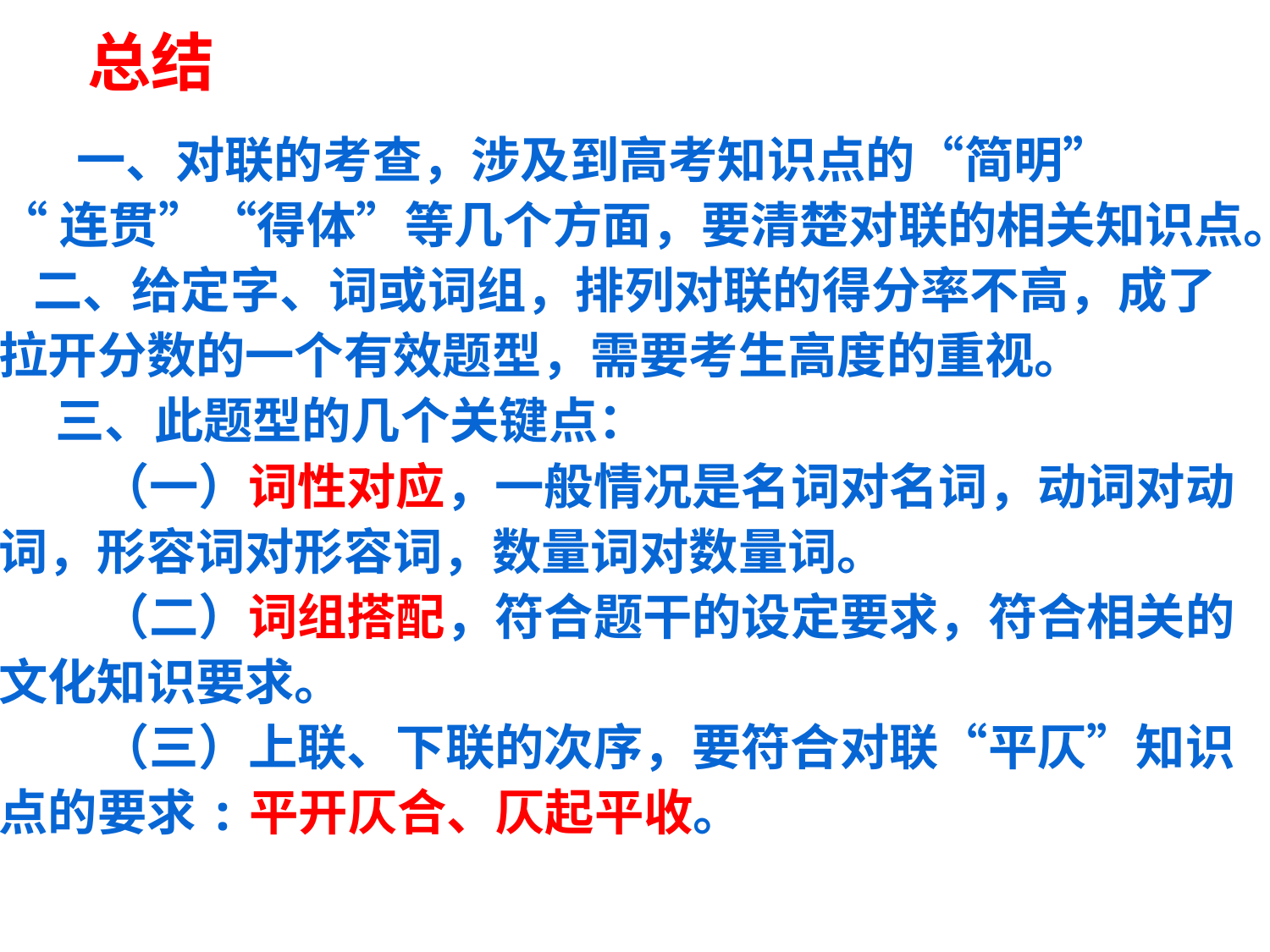

总结
      一、对联的考查，涉及到高考知识点的“简明”
“连贯”“得体”等几个方面，要清楚对联的相关知识点。
  二、给定字、词或词组，排列对联的得分率不高，成了拉开分数的一个有效题型，需要考生高度的重视。
    三、此题型的几个关键点：
        （一）词性对应，一般情况是名词对名词，动词对动词，形容词对形容词，数量词对数量词。
        （二）词组搭配，符合题干的设定要求，符合相关的文化知识要求。
        （三）上联、下联的次序，要符合对联“平仄”知识点的要求:平开仄合、仄起平收。